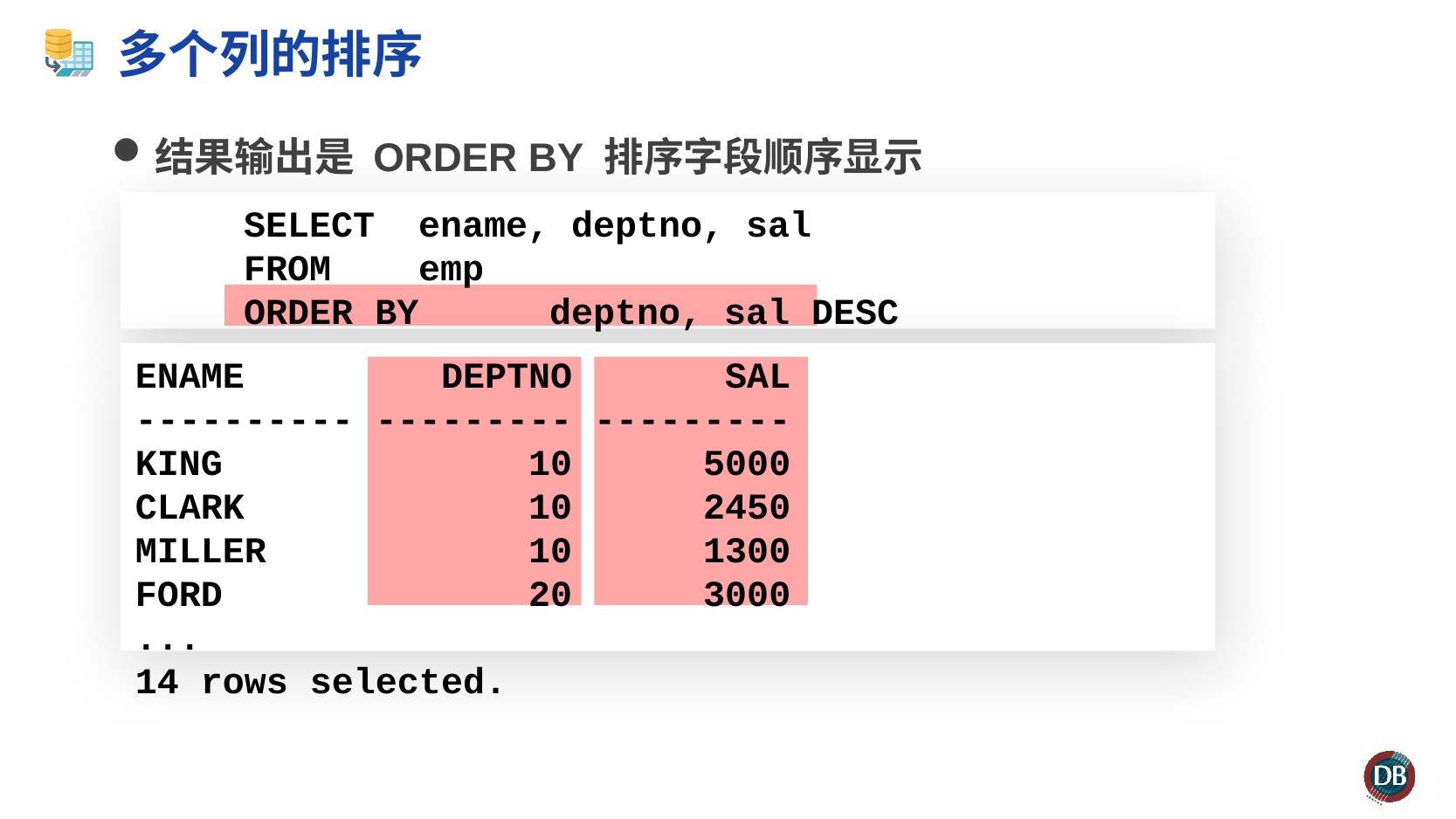

# 多个列的排序
结果输出是 ORDER BY 排序字段顺序显示

     SELECT	 ename, deptno, sal
     FROM 	 emp
     ORDER BY	 deptno, sal DESC

ENAME         DEPTNO       SAL
---------- --------- ---------
KING              10      5000
CLARK             10      2450
MILLER            10      1300
FORD              20      3000
...
14 rows selected.